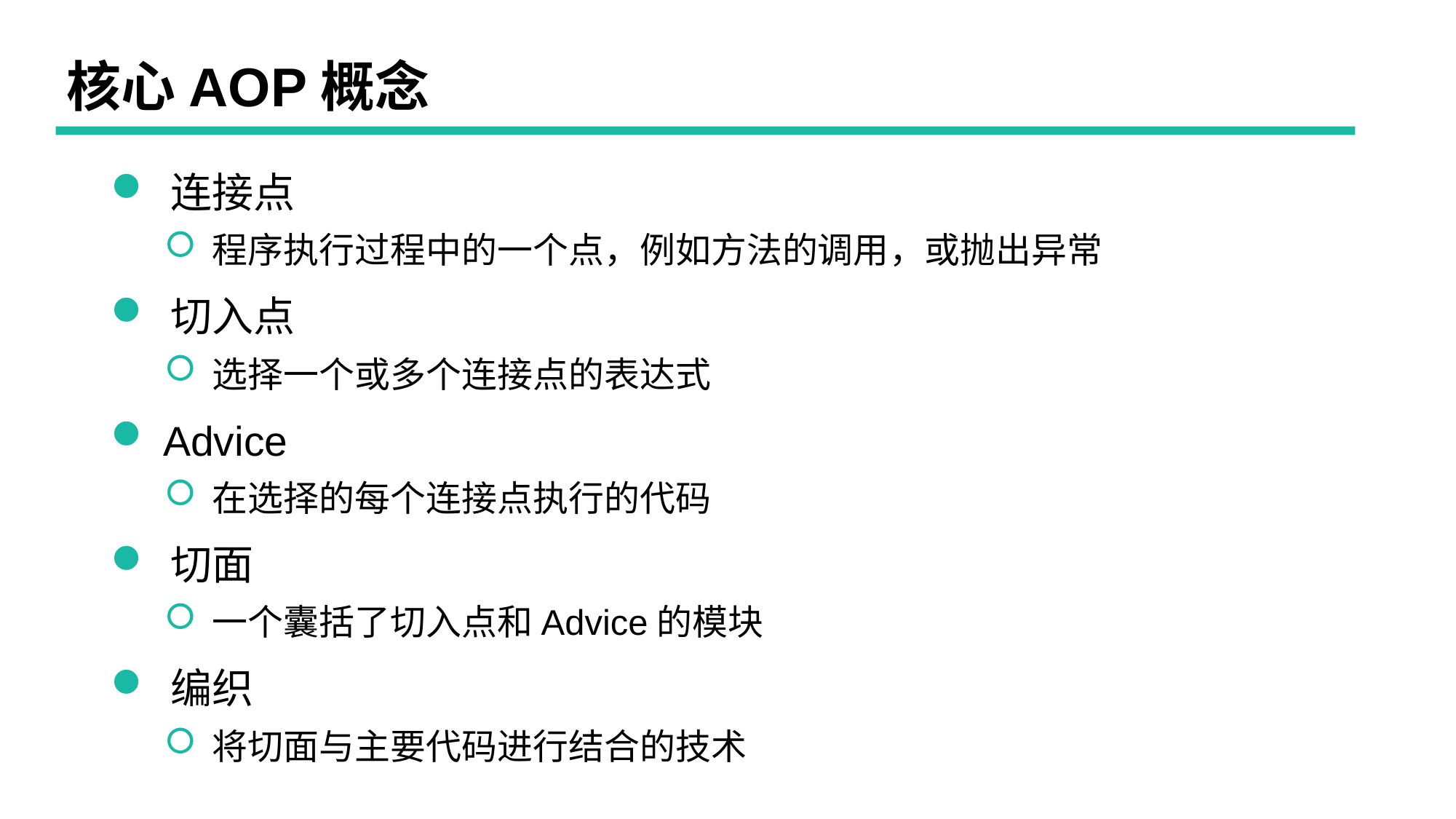

# 核心AOP概念
 连接点
 程序执行过程中的一个点，例如方法的调用，或抛出异常
 切入点
 选择一个或多个连接点的表达式
 Advice
 在选择的每个连接点执行的代码
 切面
 一个囊括了切入点和Advice的模块
 编织
 将切面与主要代码进行结合的技术